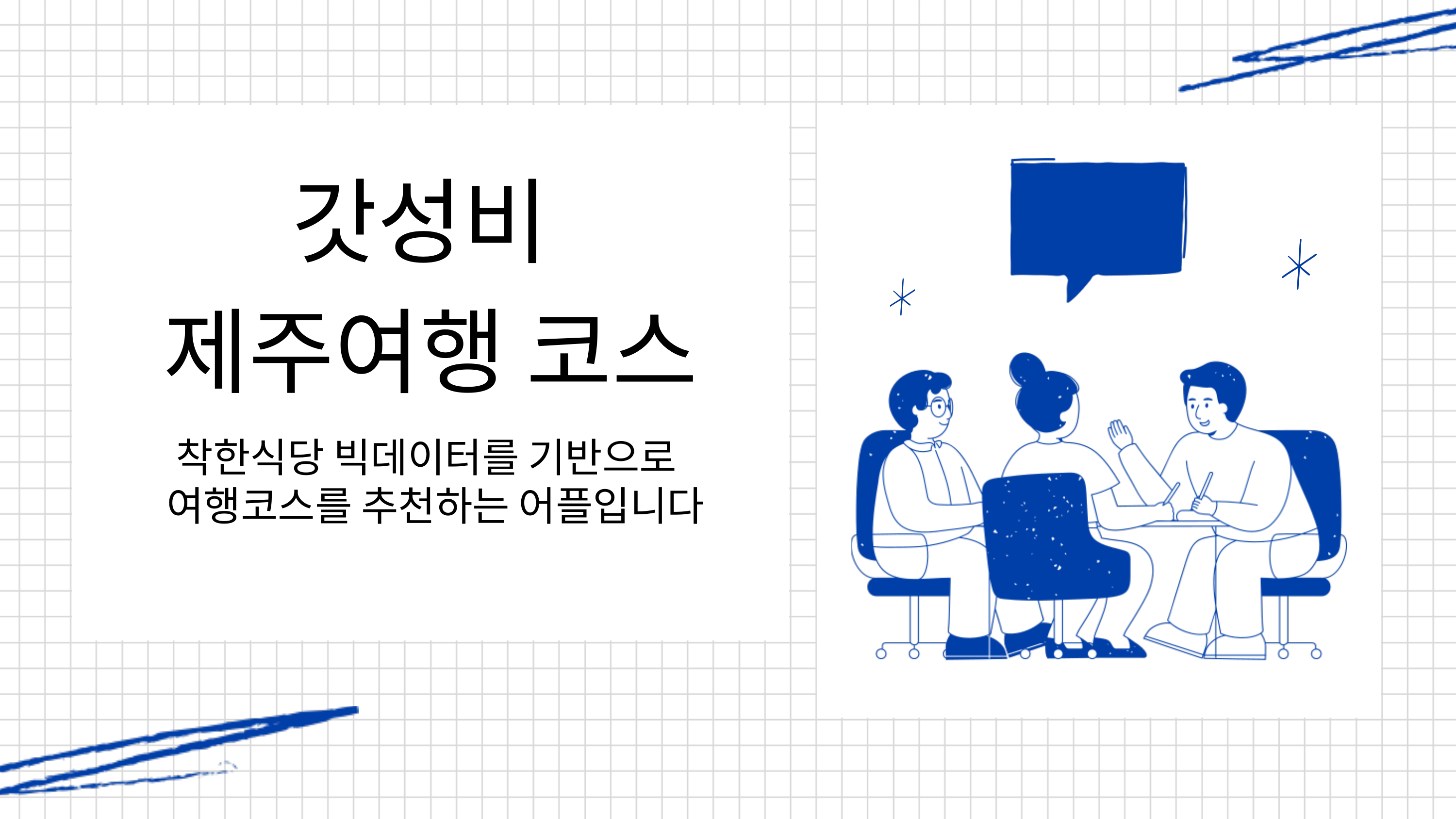

갓성비
제주여행 코스

착한식당 빅데이터를 기반으로
여행코스를 추천하는 어플입니다